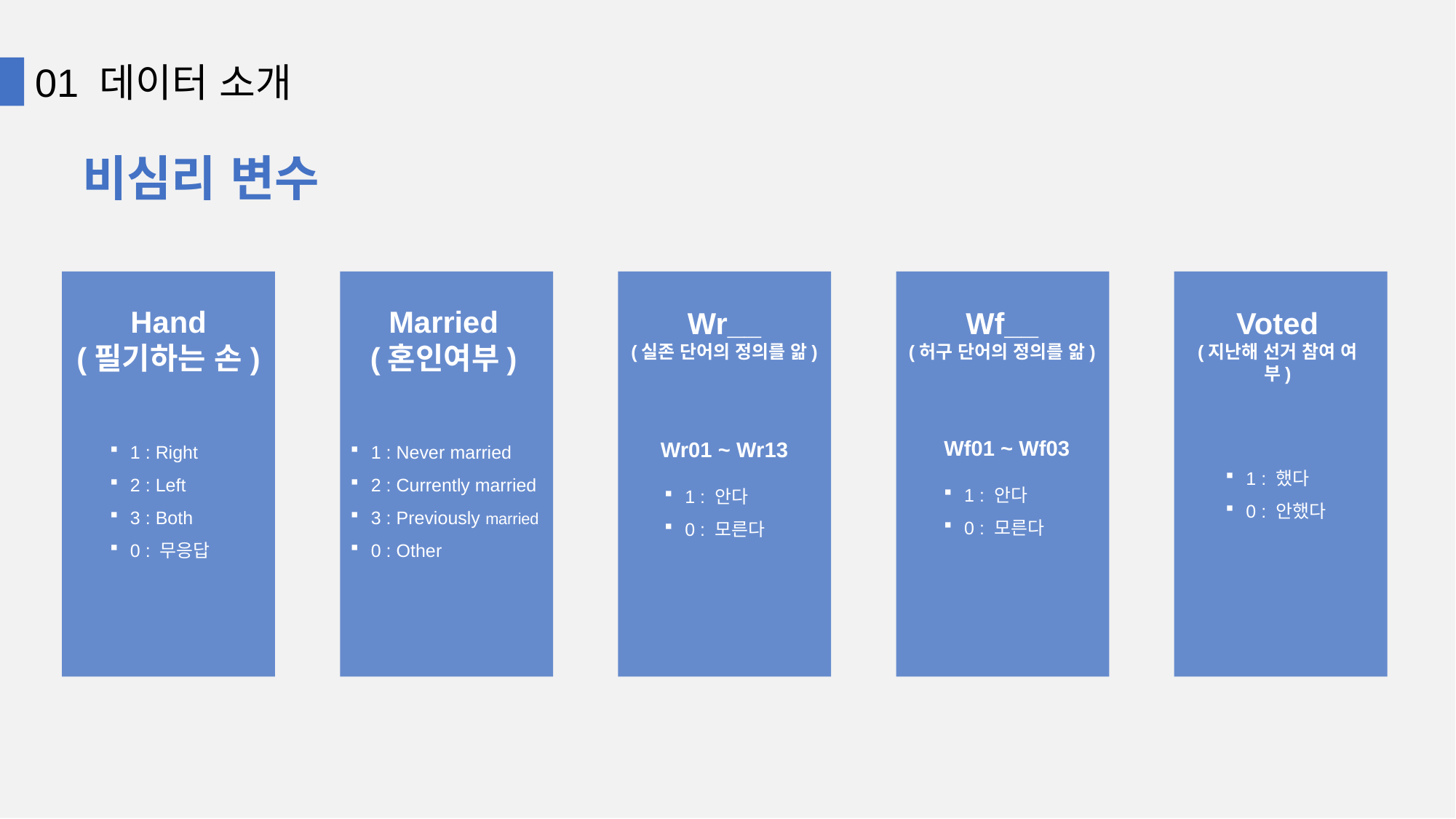

01 데이터 소개

비심리 변수

Hand
(필기하는 손)
Married
(혼인여부)
Wr__
(실존 단어의 정의를 앎)
Wr01 ~ Wr13
1 : 안다
0 : 모른다
Wf__
(허구 단어의 정의를 앎)
Voted
(지난해 선거 참여 여부)
1 : Right
2 : Left
3 : Both
0 : 무응답
1 : Never married
2 : Currently married
3 : Previously married
0 : Other
Wf01 ~ Wf03
1 : 했다
0 : 안했다
1 : 안다
0 : 모른다